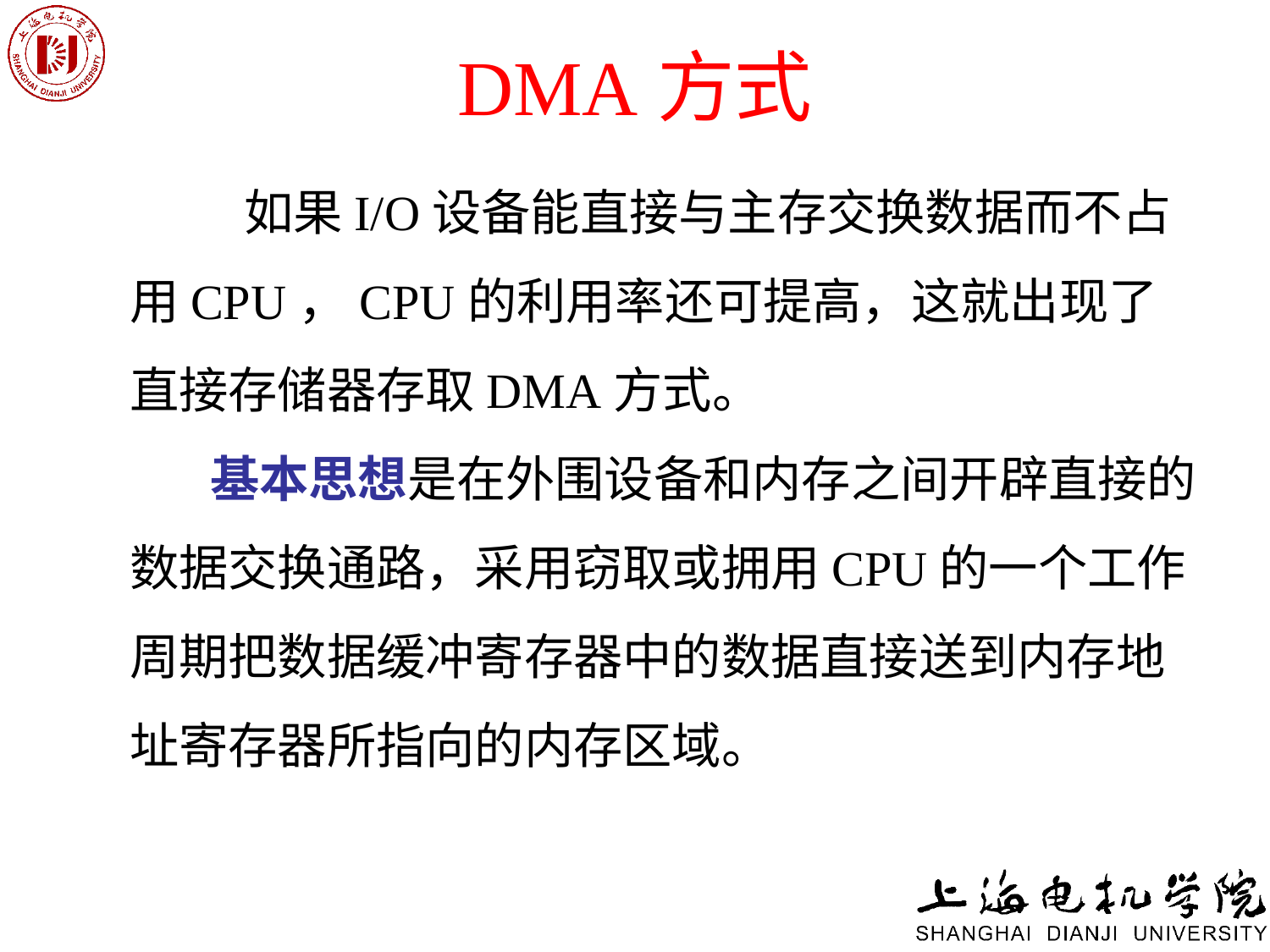

# DMA方式
  如果I/O设备能直接与主存交换数据而不占用CPU，CPU的利用率还可提高，这就出现了直接存储器存取DMA方式。
基本思想是在外围设备和内存之间开辟直接的数据交换通路，采用窃取或拥用CPU的一个工作周期把数据缓冲寄存器中的数据直接送到内存地址寄存器所指向的内存区域。